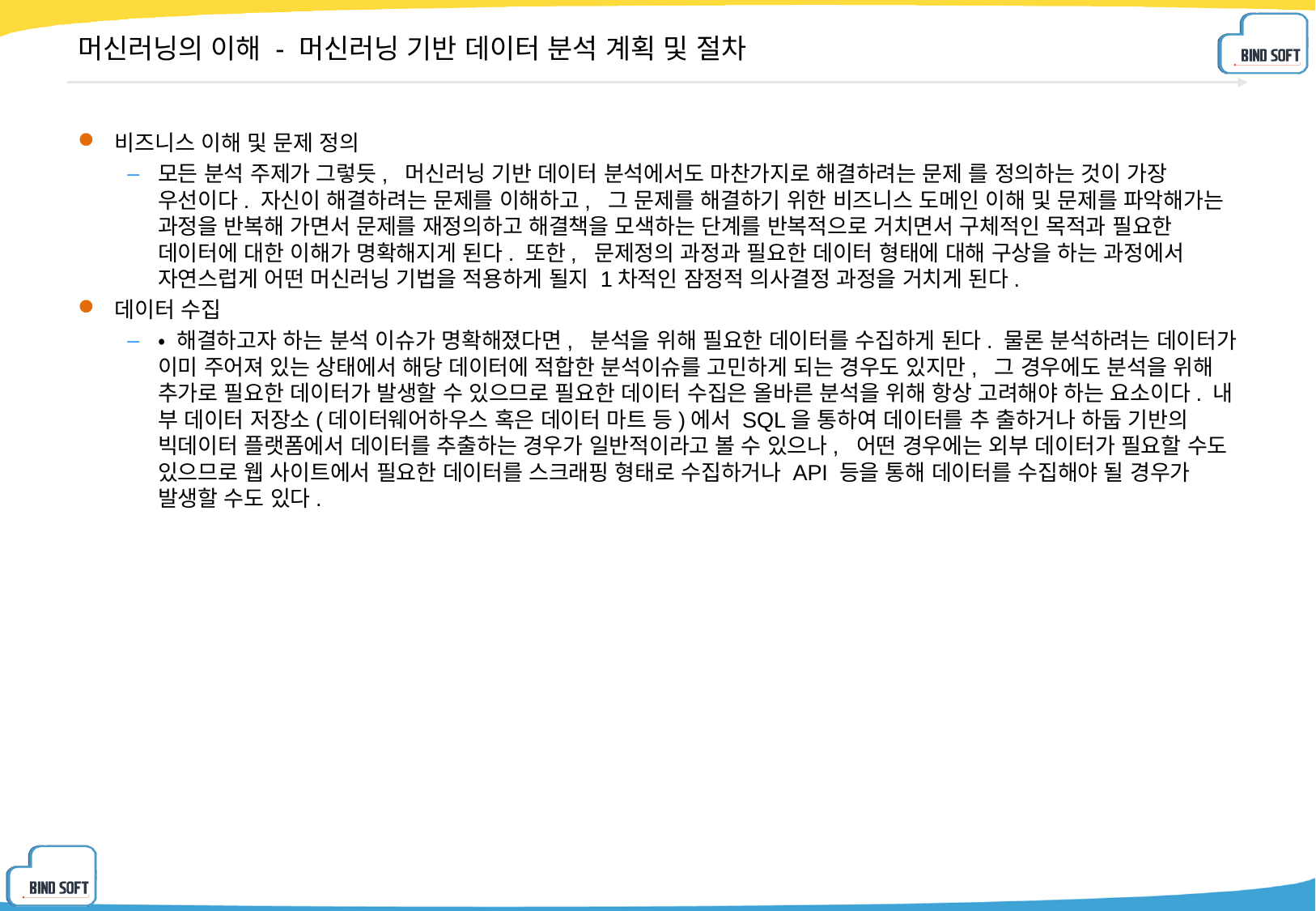

# 머신러닝의 이해 - 머신러닝 기반 데이터 분석 계획 및 절차
비즈니스 이해 및 문제 정의
모든 분석 주제가 그렇듯,  머신러닝 기반 데이터 분석에서도 마찬가지로 해결하려는 문제 를 정의하는 것이 가장 우선이다. 자신이 해결하려는 문제를 이해하고,  그 문제를 해결하기 위한 비즈니스 도메인 이해 및 문제를 파악해가는 과정을 반복해 가면서 문제를 재정의하고 해결책을 모색하는 단계를 반복적으로 거치면서 구체적인 목적과 필요한 데이터에 대한 이해가 명확해지게 된다. 또한,  문제정의 과정과 필요한 데이터 형태에 대해 구상을 하는 과정에서 자연스럽게 어떤 머신러닝 기법을 적용하게 될지 1차적인 잠정적 의사결정 과정을 거치게 된다.
데이터 수집
• 해결하고자 하는 분석 이슈가 명확해졌다면,  분석을 위해 필요한 데이터를 수집하게 된다. 물론 분석하려는 데이터가 이미 주어져 있는 상태에서 해당 데이터에 적합한 분석이슈를 고민하게 되는 경우도 있지만,  그 경우에도 분석을 위해 추가로 필요한 데이터가 발생할 수 있으므로 필요한 데이터 수집은 올바른 분석을 위해 항상 고려해야 하는 요소이다. 내 부 데이터 저장소(데이터웨어하우스 혹은 데이터 마트 등)에서 SQL을 통하여 데이터를 추 출하거나 하둡 기반의 빅데이터 플랫폼에서 데이터를 추출하는 경우가 일반적이라고 볼 수 있으나,  어떤 경우에는 외부 데이터가 필요할 수도 있으므로 웹 사이트에서 필요한 데이터를 스크래핑 형태로 수집하거나 API 등을 통해 데이터를 수집해야 될 경우가 발생할 수도 있다.